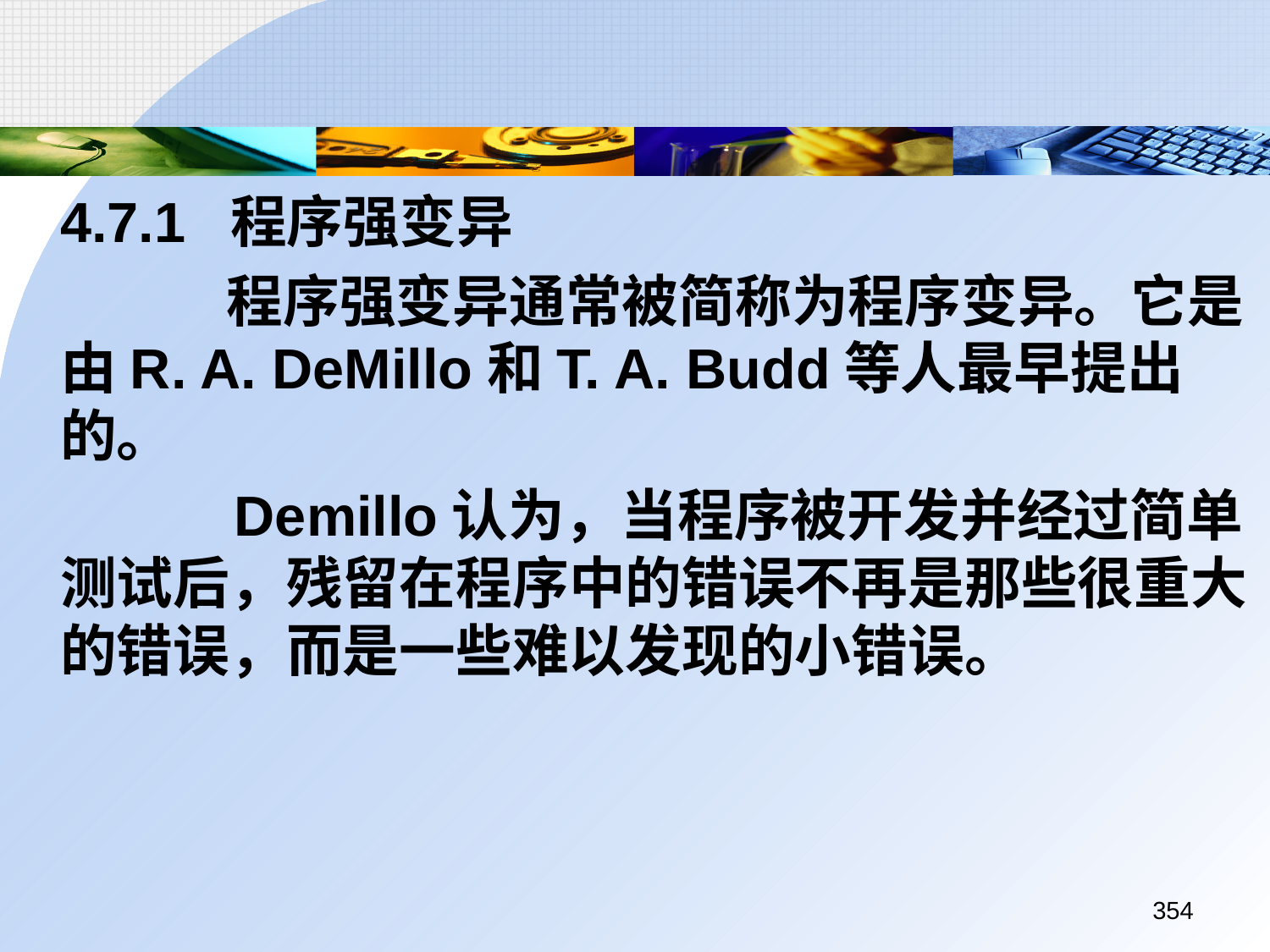

4.7.1  程序强变异
		  程序强变异通常被简称为程序变异。它是由R. A. DeMillo和T. A. Budd等人最早提出的。
		   Demillo认为，当程序被开发并经过简单测试后，残留在程序中的错误不再是那些很重大的错误，而是一些难以发现的小错误。
354